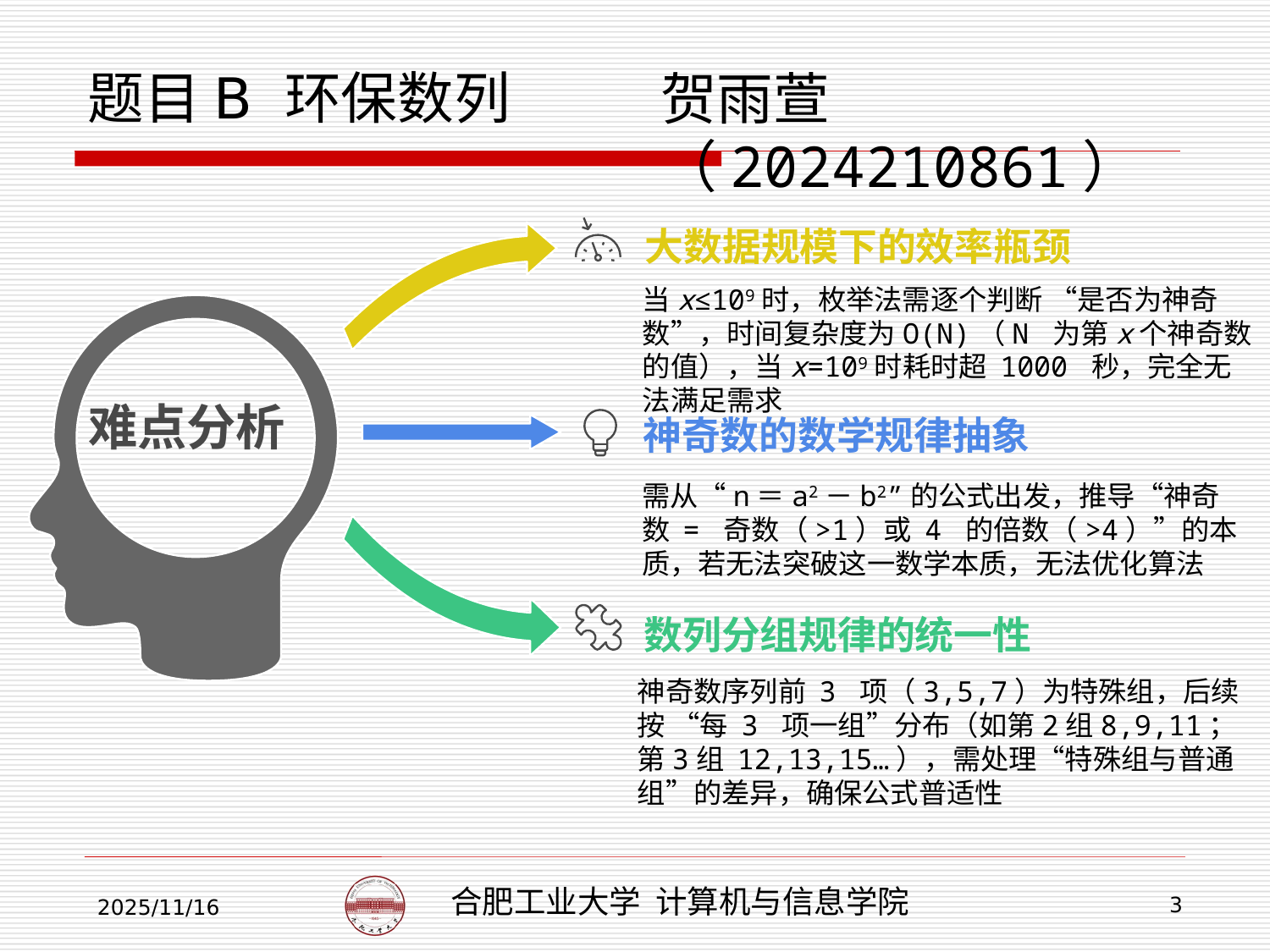

# 题目B 环保数列
贺雨萱（2024210861）

大数据规模下的效率瓶颈
当x≤109时，枚举法需逐个判断 “是否为神奇数”，时间复杂度为O(N)（N 为第x个神奇数的值），当x=109时耗时超 1000 秒，完全无法满足需求

难点分析

神奇数的数学规律抽象

需从“n＝a2－b2”的公式出发，推导“神奇数 = 奇数（>1）或 4 的倍数（>4）”的本质，若无法突破这一数学本质，无法优化算法

数列分组规律的统一性
神奇数序列前 3 项（3,5,7）为特殊组，后续按 “每 3 项一组”分布（如第2组8,9,11；第3组 12,13,15…），需处理“特殊组与普通组”的差异，确保公式普适性